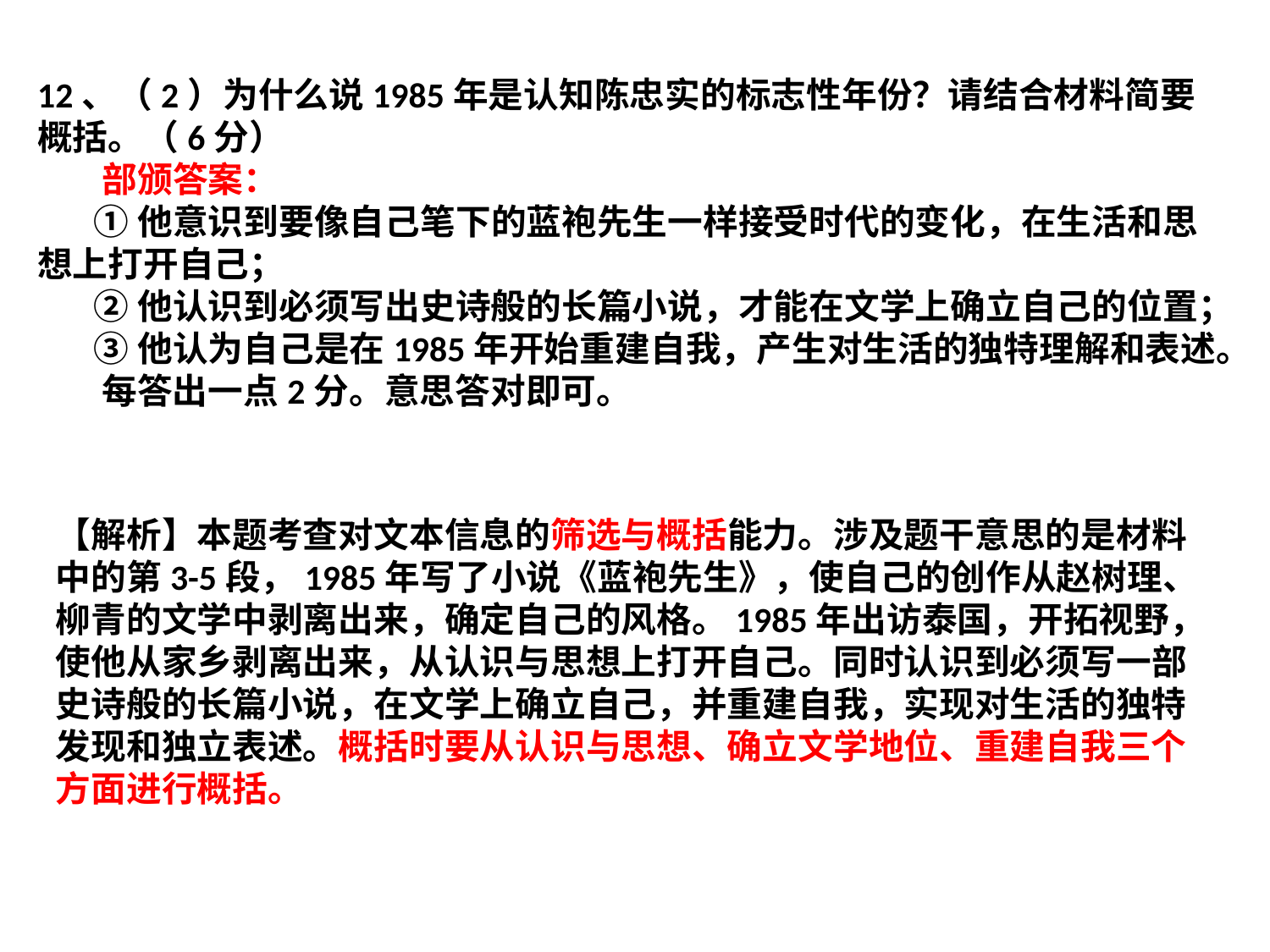

12、（2）为什么说1985年是认知陈忠实的标志性年份？请结合材料简要概括。（6分）
       部颁答案：
       ①他意识到要像自己笔下的蓝袍先生一样接受时代的变化，在生活和思想上打开自己；
       ②他认识到必须写出史诗般的长篇小说，才能在文学上确立自己的位置；
       ③他认为自己是在1985年开始重建自我，产生对生活的独特理解和表述。
       每答出一点2分。意思答对即可。
【解析】本题考查对文本信息的筛选与概括能力。涉及题干意思的是材料中的第3-5段，1985年写了小说《蓝袍先生》，使自己的创作从赵树理、柳青的文学中剥离出来，确定自己的风格。1985年出访泰国，开拓视野，使他从家乡剥离出来，从认识与思想上打开自己。同时认识到必须写一部史诗般的长篇小说，在文学上确立自己，并重建自我，实现对生活的独特发现和独立表述。概括时要从认识与思想、确立文学地位、重建自我三个方面进行概括。